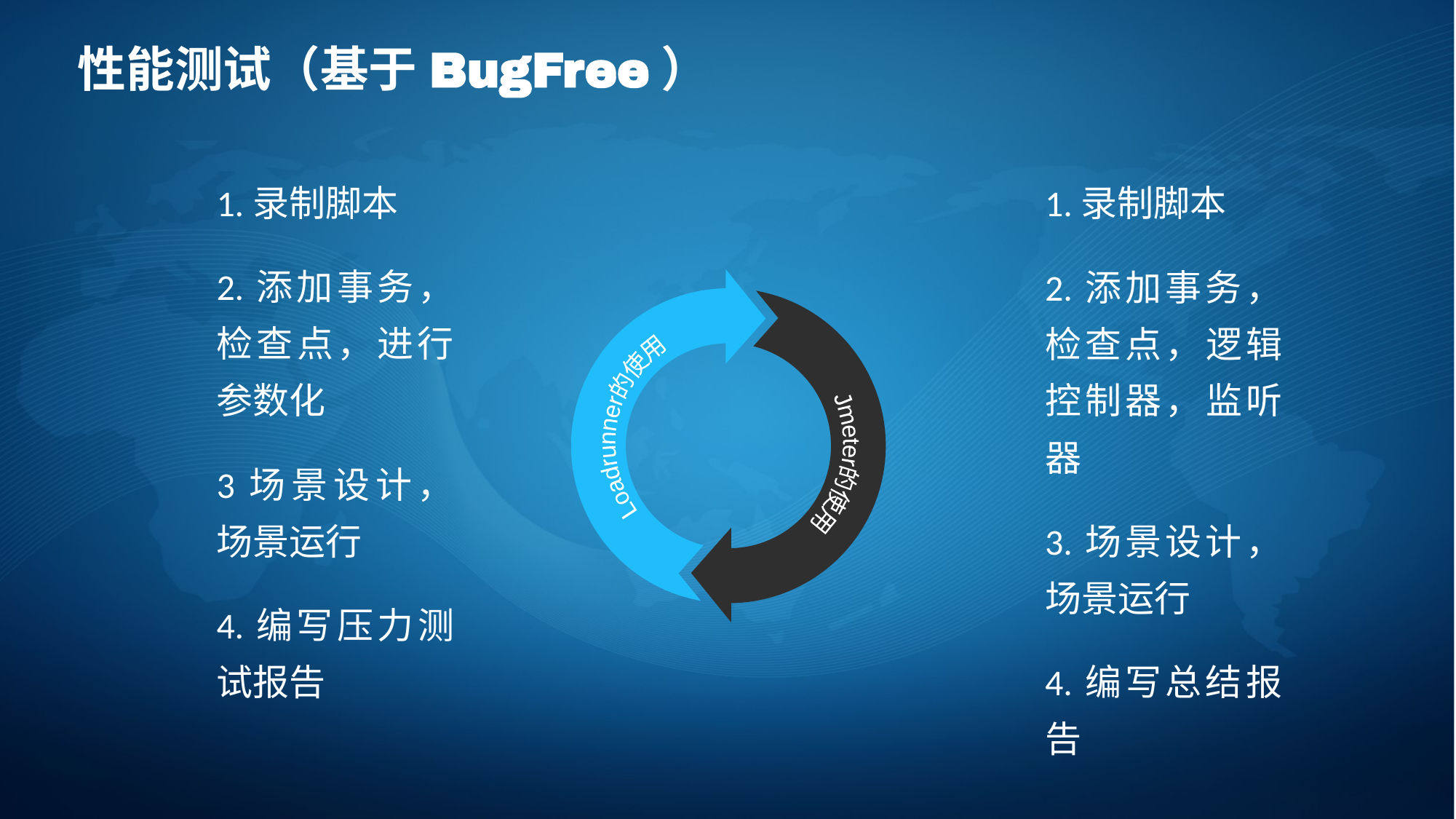

# 性能测试（基于BugFree）
1.录制脚本
2.添加事务，检查点，进行参数化
3场景设计，场景运行
4.编写压力测试报告

1.录制脚本
2.添加事务，检查点，逻辑控制器，监听器
3.场景设计，场景运行
4.编写总结报告
Jmeter的使用
Loadrunner的使用